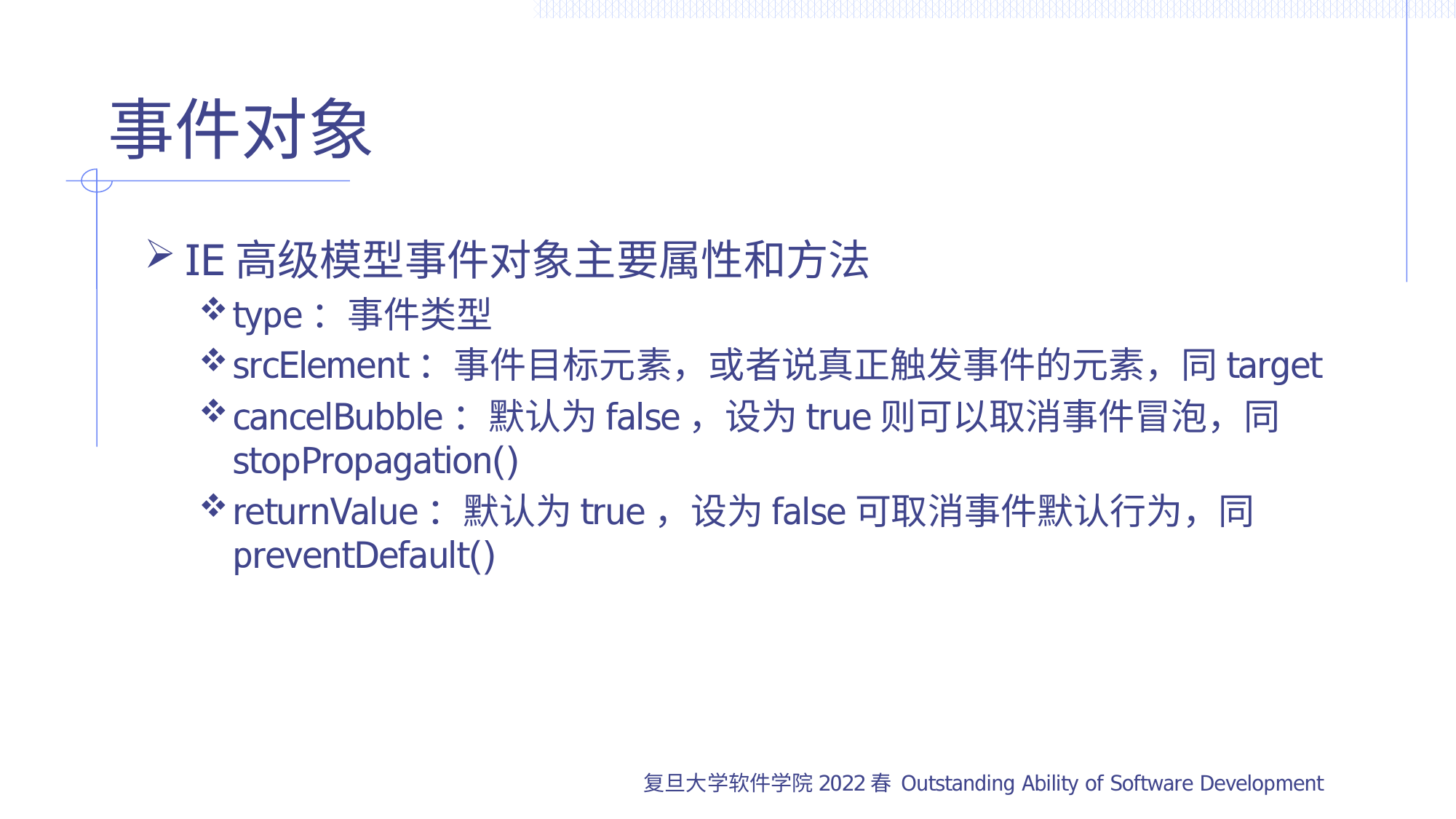

# 事件对象
IE高级模型事件对象主要属性和方法
type：事件类型
srcElement：事件目标元素，或者说真正触发事件的元素，同target
cancelBubble：默认为false，设为true则可以取消事件冒泡，同stopPropagation()
returnValue：默认为true，设为false可取消事件默认行为，同preventDefault()